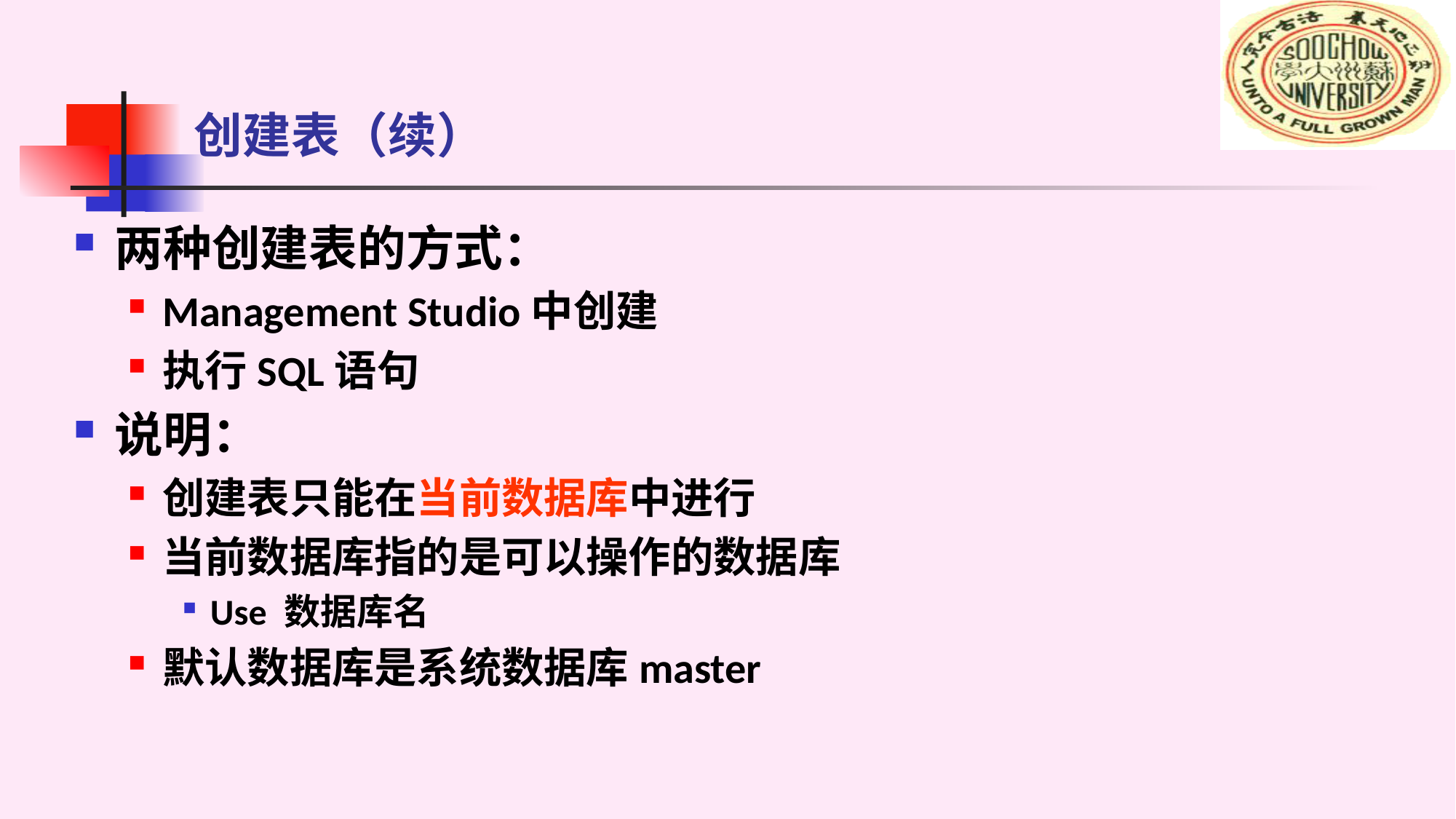

# 创建表（续）
两种创建表的方式：
Management Studio中创建
执行SQL语句
说明：
创建表只能在当前数据库中进行
当前数据库指的是可以操作的数据库
Use 数据库名
默认数据库是系统数据库master